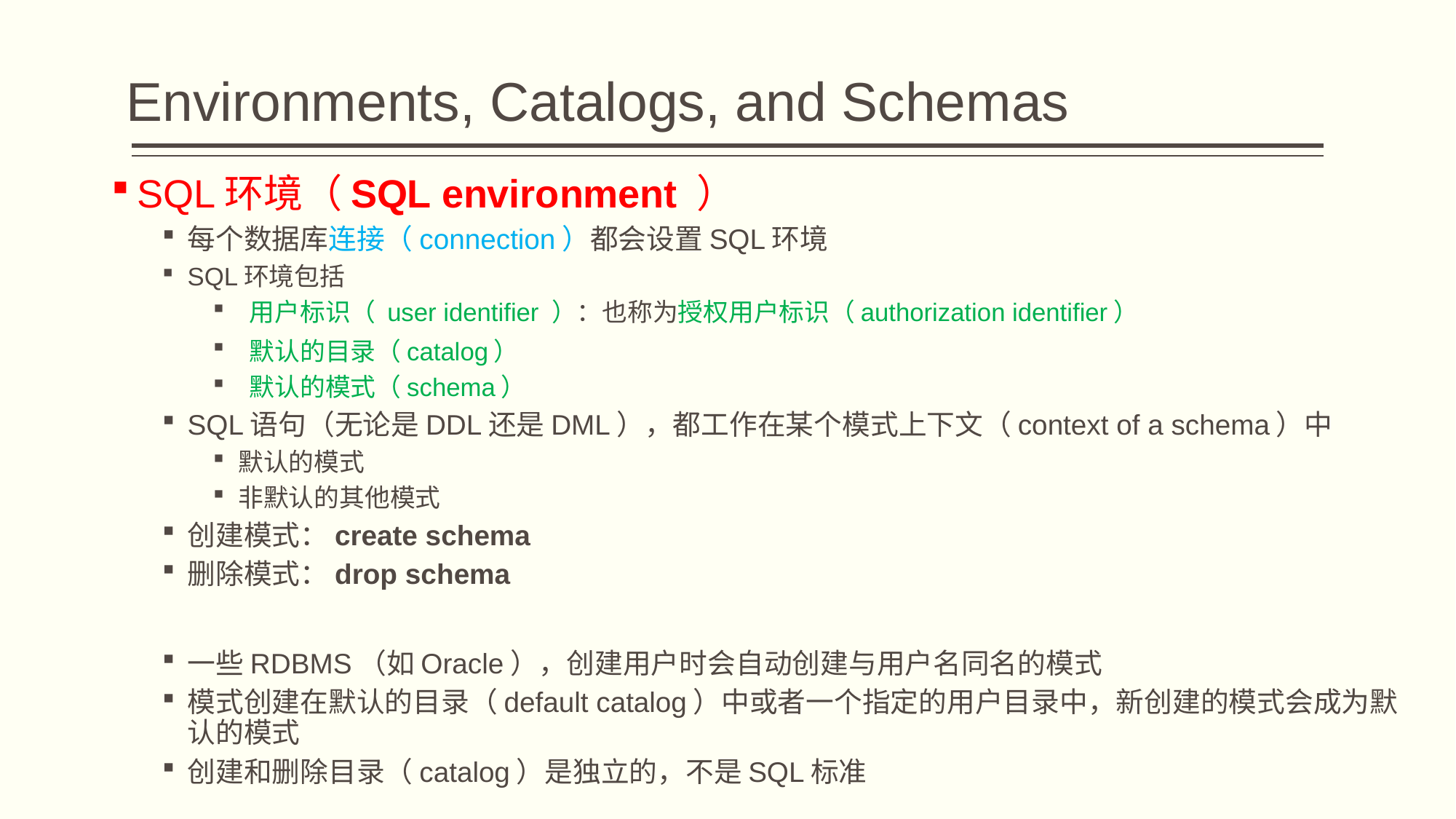

# Environments, Catalogs, and Schemas
SQL环境（SQL environment ）
每个数据库连接（connection）都会设置SQL环境
SQL环境包括
 用户标识（ user identifier ）：也称为授权用户标识（authorization identifier）
 默认的目录（catalog）
 默认的模式（schema）
SQL语句（无论是DDL还是DML），都工作在某个模式上下文（context of a schema）中
默认的模式
非默认的其他模式
创建模式：create schema
删除模式：drop schema

一些RDBMS（如Oracle），创建用户时会自动创建与用户名同名的模式
模式创建在默认的目录（default catalog）中或者一个指定的用户目录中，新创建的模式会成为默认的模式
创建和删除目录（catalog）是独立的，不是SQL标准